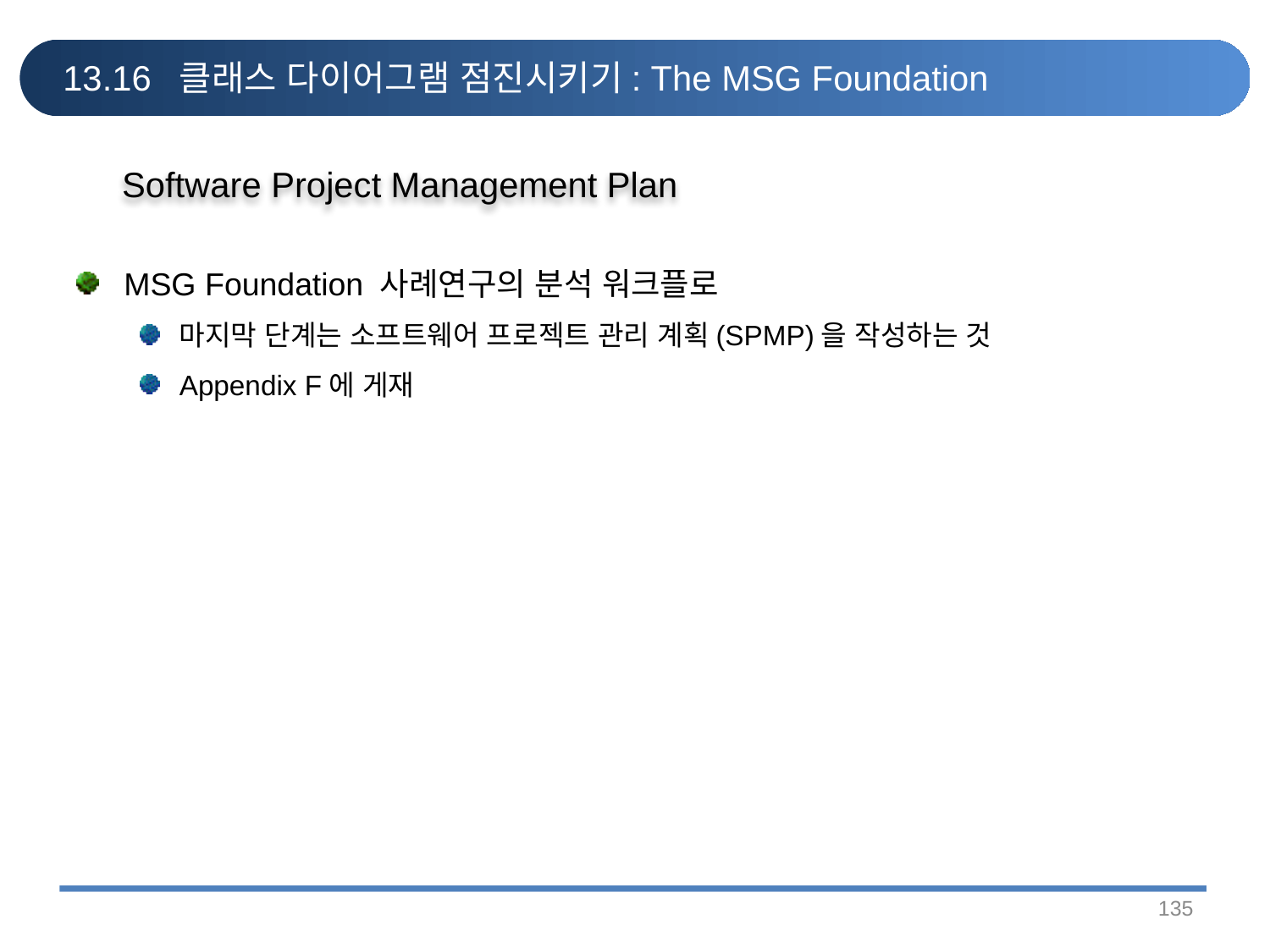

# 13.16  클래스 다이어그램 점진시키기: The MSG Foundation
Software Project Management Plan
MSG Foundation 사례연구의 분석 워크플로
마지막 단계는 소프트웨어 프로젝트 관리 계획(SPMP)을 작성하는 것
Appendix F에 게재

135